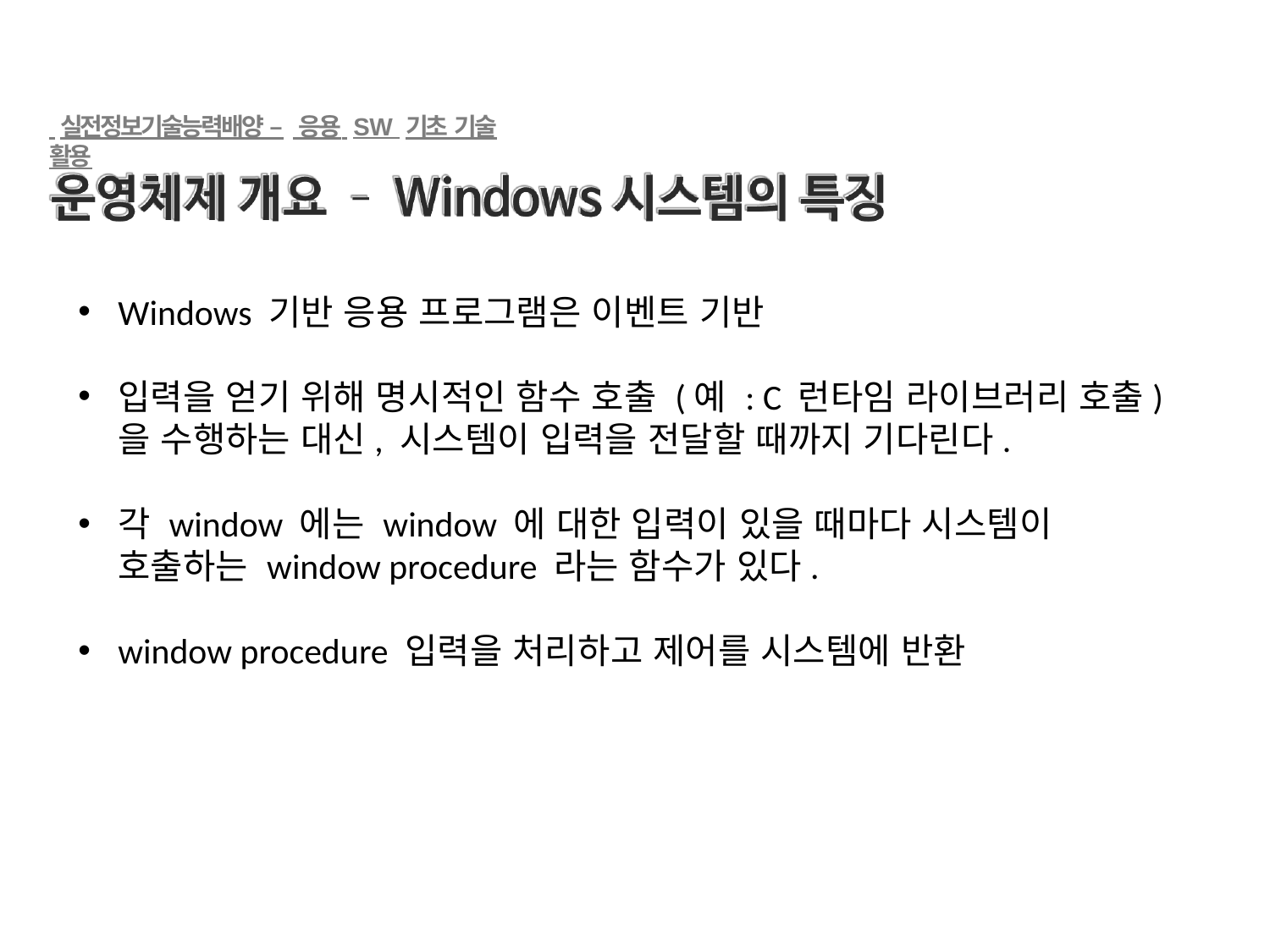

실전정보기술능력배양 – 응용 SW 기초 기술 활용

Windows 기반 응용 프로그램은 이벤트 기반

입력을 얻기 위해 명시적인 함수 호출 (예 : C 런타임 라이브러리 호출)을 수행하는 대신, 시스템이 입력을 전달할 때까지 기다린다.

각 window 에는 window 에 대한 입력이 있을 때마다 시스템이 호출하는 window procedure 라는 함수가 있다.

window procedure 입력을 처리하고 제어를 시스템에 반환